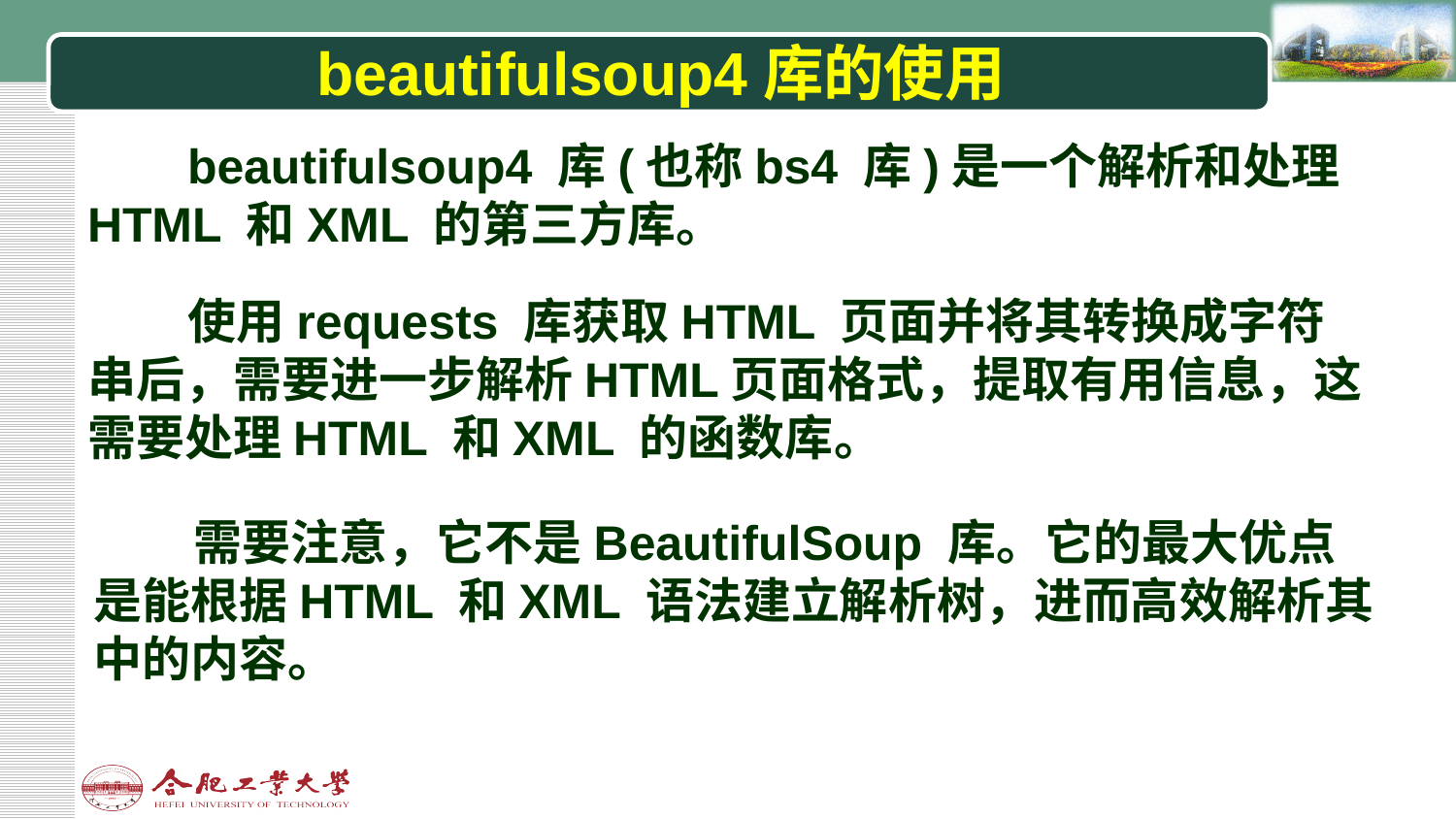

# beautifulsoup4库的使用
beautifulsoup4 库(也称bs4 库)是一个解析和处理HTML 和XML 的第三方库。
使用requests 库获取HTML 页面并将其转换成字符串后，需要进一步解析HTML页面格式，提取有用信息，这需要处理HTML 和XML 的函数库。
需要注意，它不是BeautifulSoup 库。它的最大优点是能根据HTML 和XML 语法建立解析树，进而高效解析其中的内容。